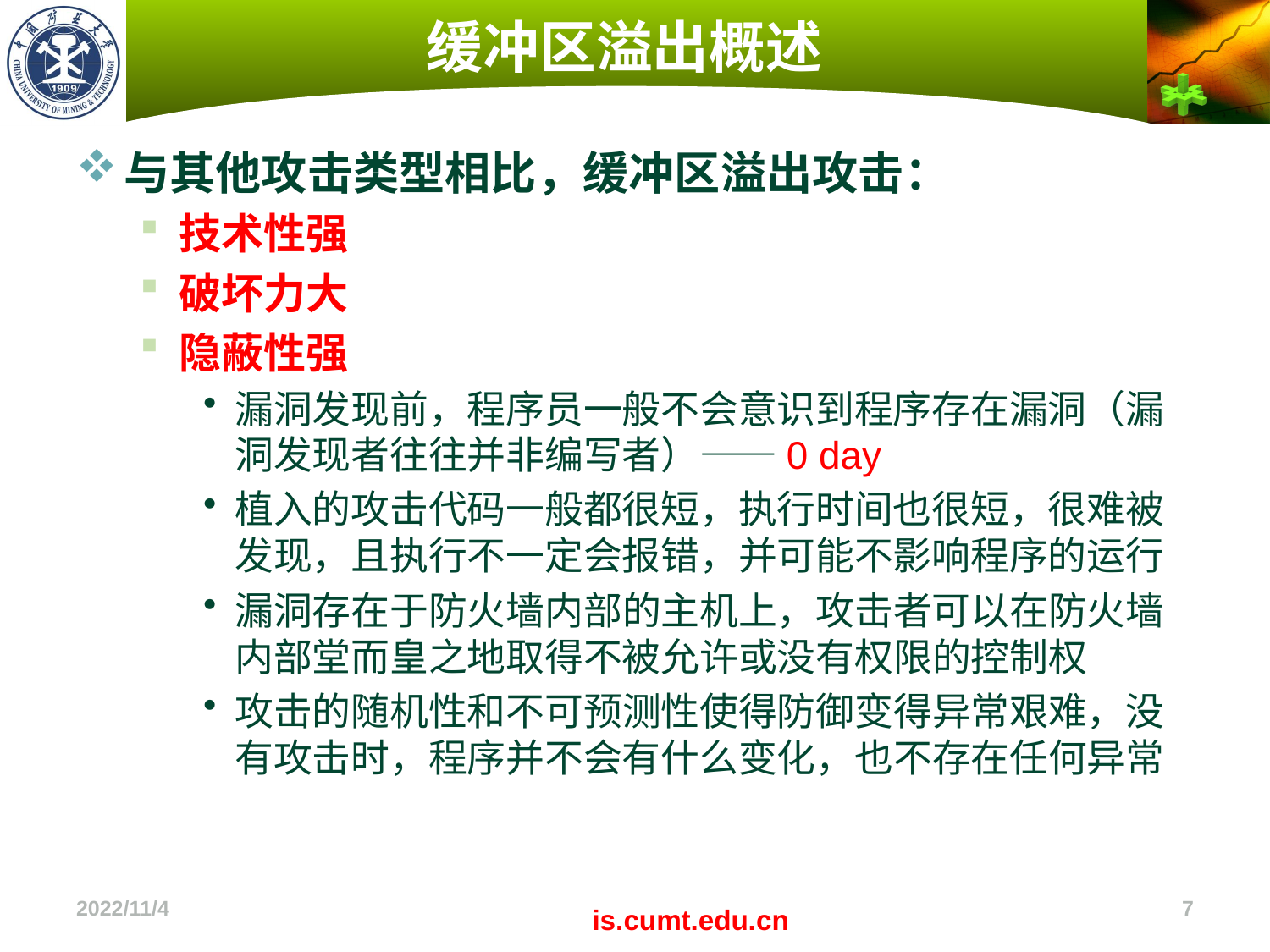

# 缓冲区溢出概述
与其他攻击类型相比，缓冲区溢出攻击：
技术性强
破坏力大
隐蔽性强
漏洞发现前，程序员一般不会意识到程序存在漏洞（漏洞发现者往往并非编写者）——0 day
植入的攻击代码一般都很短，执行时间也很短，很难被发现，且执行不一定会报错，并可能不影响程序的运行
漏洞存在于防火墙内部的主机上，攻击者可以在防火墙内部堂而皇之地取得不被允许或没有权限的控制权
攻击的随机性和不可预测性使得防御变得异常艰难，没有攻击时，程序并不会有什么变化，也不存在任何异常

2022/11/4
7
is.cumt.edu.cn